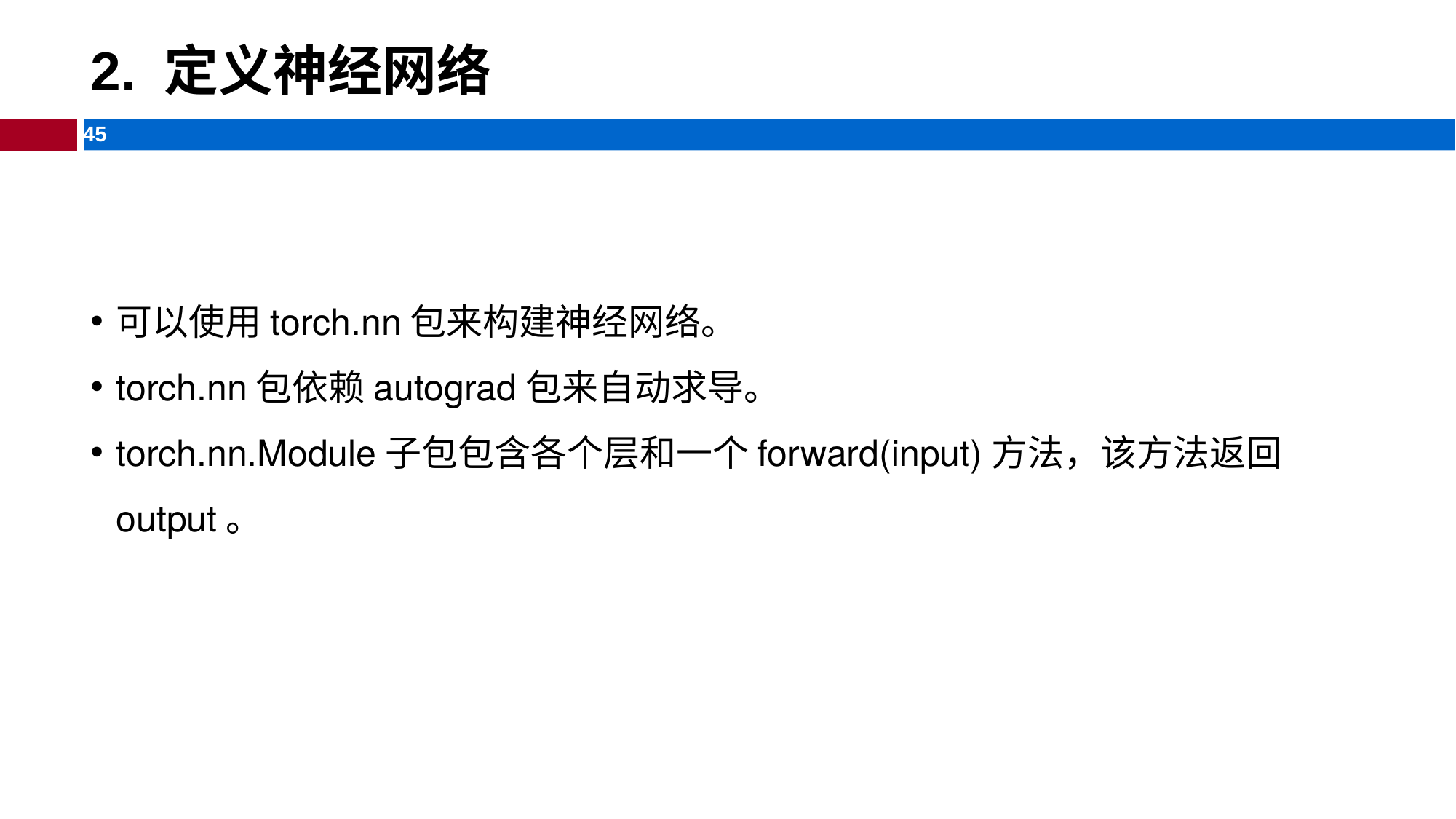

# 2. 定义神经网络
可以使用torch.nn包来构建神经网络。
torch.nn包依赖autograd包来自动求导。
torch.nn.Module子包包含各个层和一个forward(input)方法，该方法返回output。